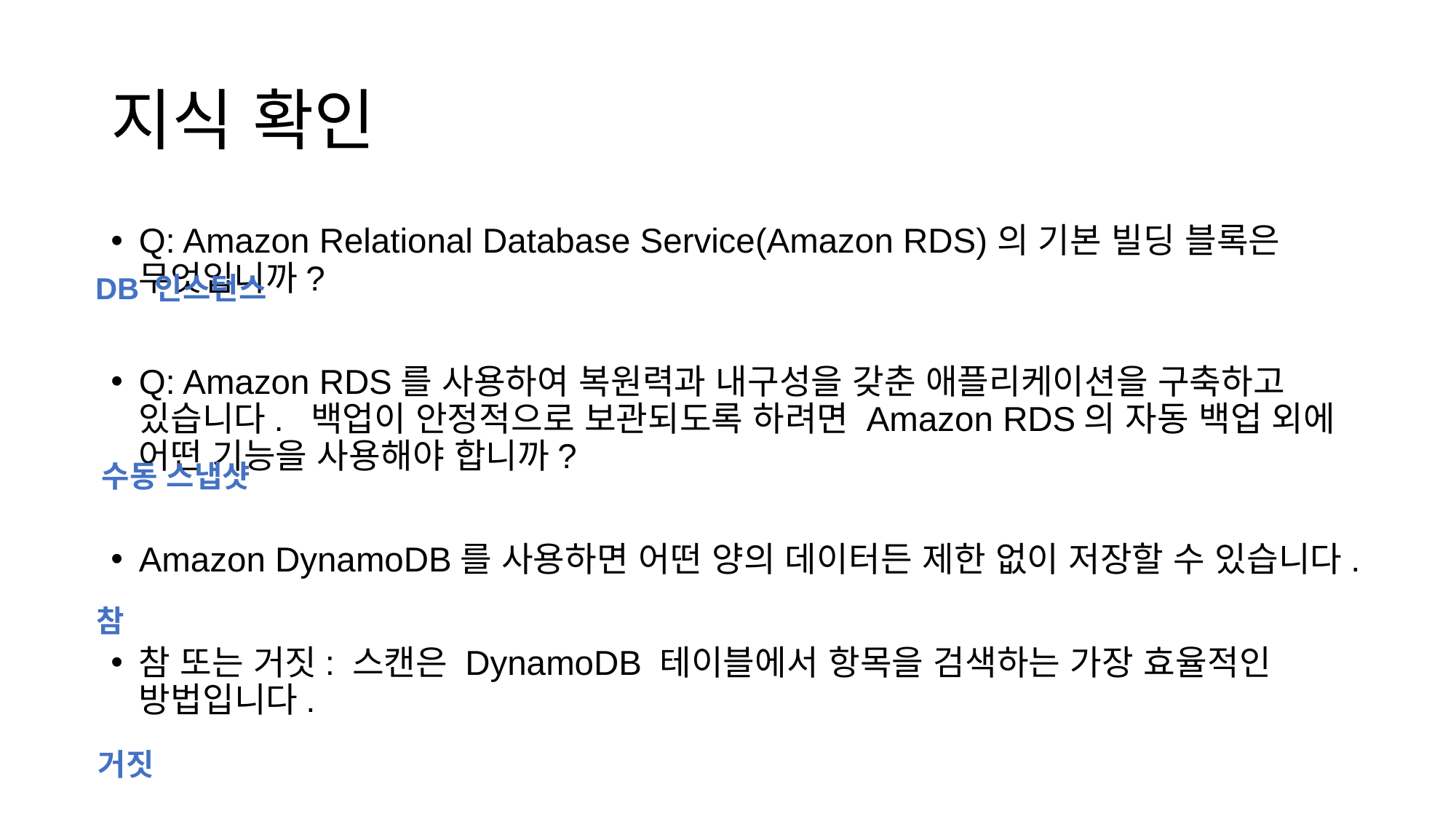

# 지식 확인
Q: Amazon Relational Database Service(Amazon RDS)의 기본 빌딩 블록은 무엇입니까?

Q: Amazon RDS를 사용하여 복원력과 내구성을 갖춘 애플리케이션을 구축하고 있습니다.  백업이 안정적으로 보관되도록 하려면 Amazon RDS의 자동 백업 외에 어떤 기능을 사용해야 합니까?

Amazon DynamoDB를 사용하면 어떤 양의 데이터든 제한 없이 저장할 수 있습니다.

참 또는 거짓: 스캔은 DynamoDB 테이블에서 항목을 검색하는 가장 효율적인 방법입니다.

DB 인스턴스
수동 스냅샷
참
거짓